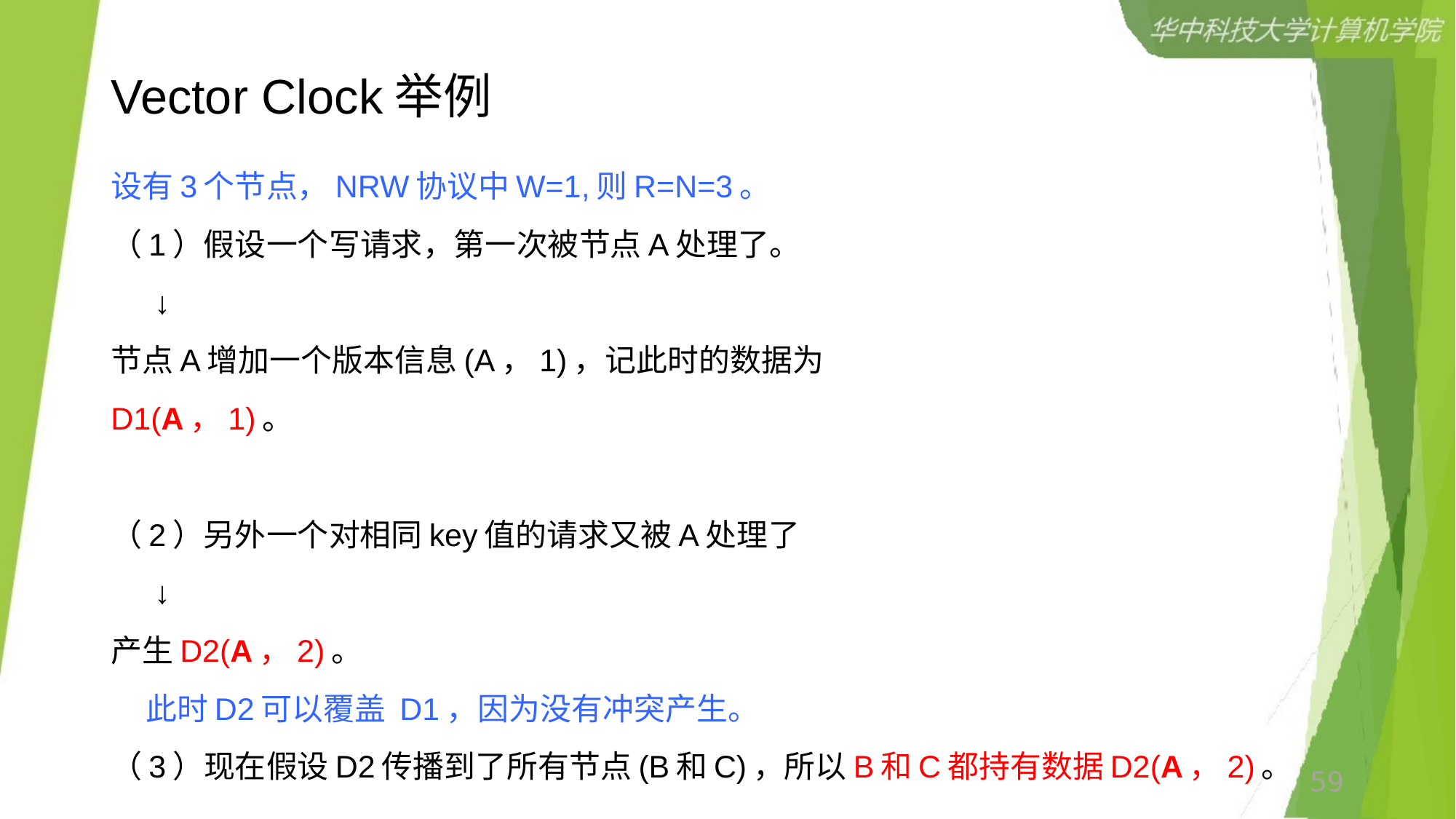

# Vector Clock举例
设有3个节点，NRW协议中W=1,则R=N=3。
（1）假设一个写请求，第一次被节点A处理了。
     ↓
节点A增加一个版本信息(A，1)，记此时的数据为
D1(A，1)。

（2）另外一个对相同key值的请求又被A处理了
     ↓
产生D2(A，2)。
    此时D2可以覆盖 D1，因为没有冲突产生。
（3）现在假设D2传播到了所有节点(B和C)，所以B和C都持有数据D2(A，2)。
59